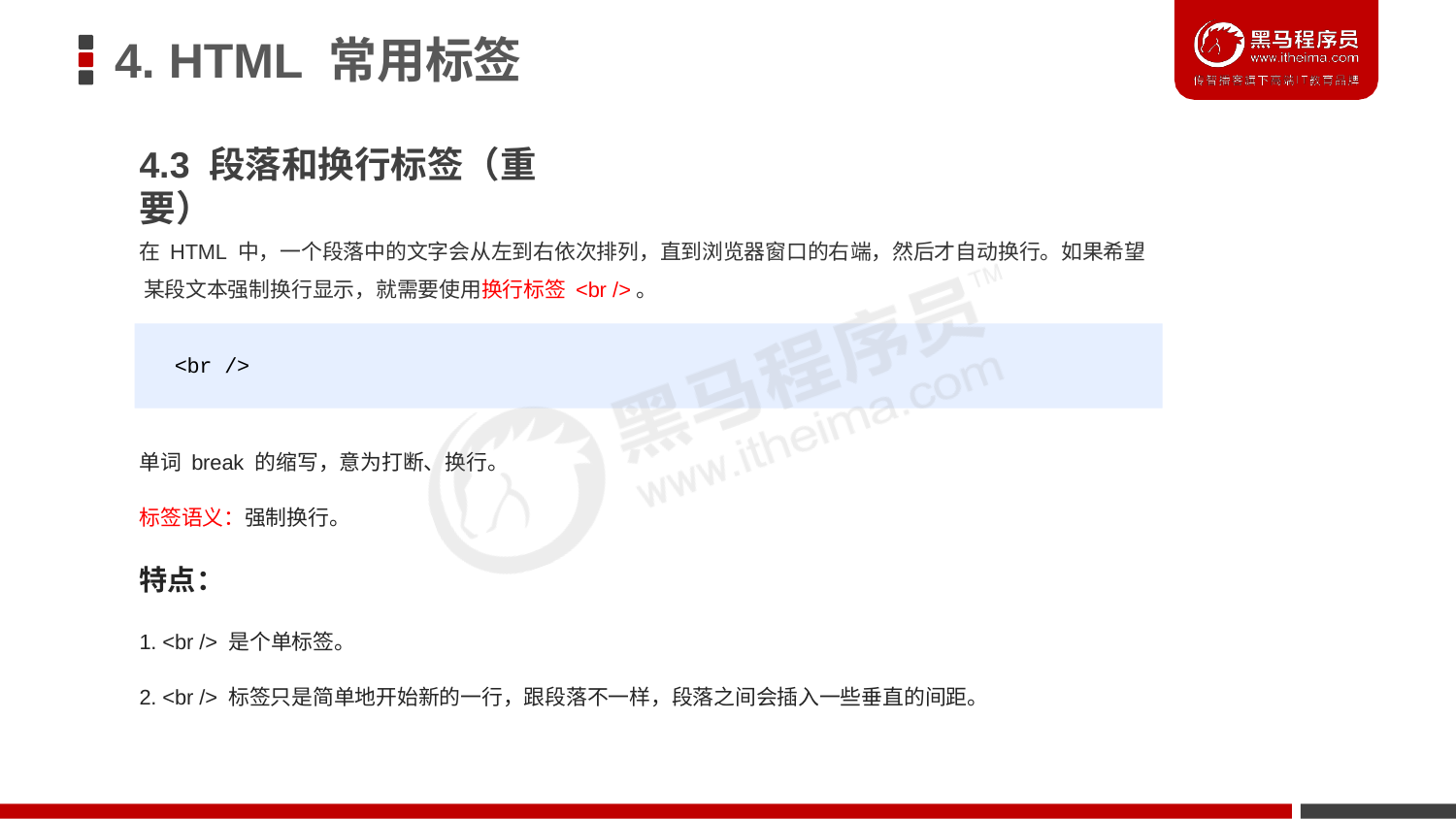

# 4. HTML 常用标签
4.3 段落和换行标签（重要）

在 HTML 中，一个段落中的文字会从左到右依次排列，直到浏览器窗口的右端，然后才自动换行。如果希望  某段文本强制换行显示，就需要使用换行标签 <br />。

<br />
单词 break 的缩写，意为打断、换行。

标签语义：强制换行。

特点：

1. <br /> 是个单标签。

2. <br /> 标签只是简单地开始新的一行，跟段落不一样，段落之间会插入一些垂直的间距。